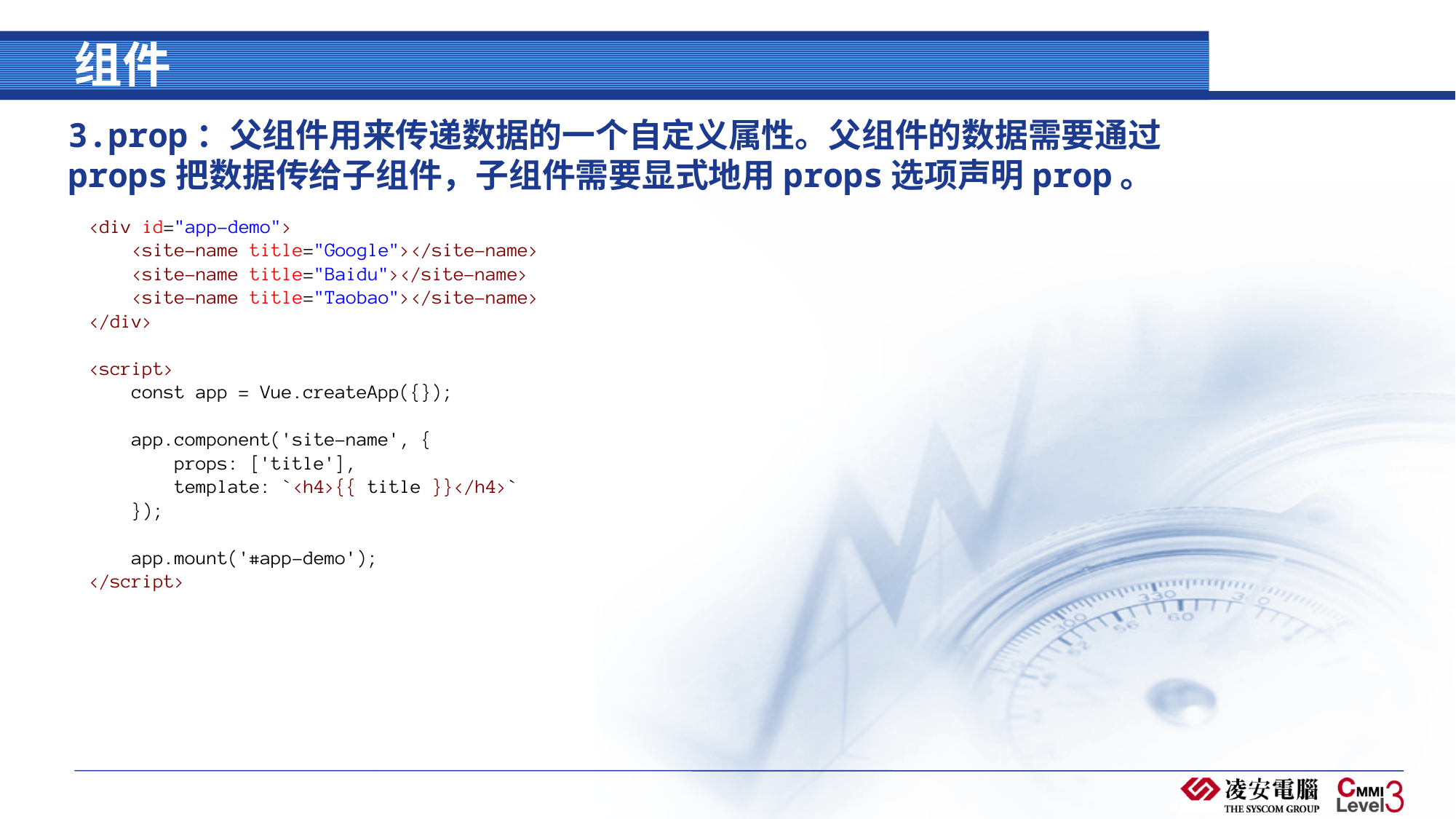

# 组件
3.prop：父组件用来传递数据的一个自定义属性。父组件的数据需要通过props把数据传给子组件，子组件需要显式地用props选项声明prop。
<div id="app-demo">
    <site-name title="Google"></site-name>
    <site-name title="Baidu"></site-name>
    <site-name title="Taobao"></site-name>
</div>
<script>
    const app = Vue.createApp({});
    app.component('site-name', {
        props: ['title'],
        template: `<h4>{{ title }}</h4>`
    });
    app.mount('#app-demo');
</script>